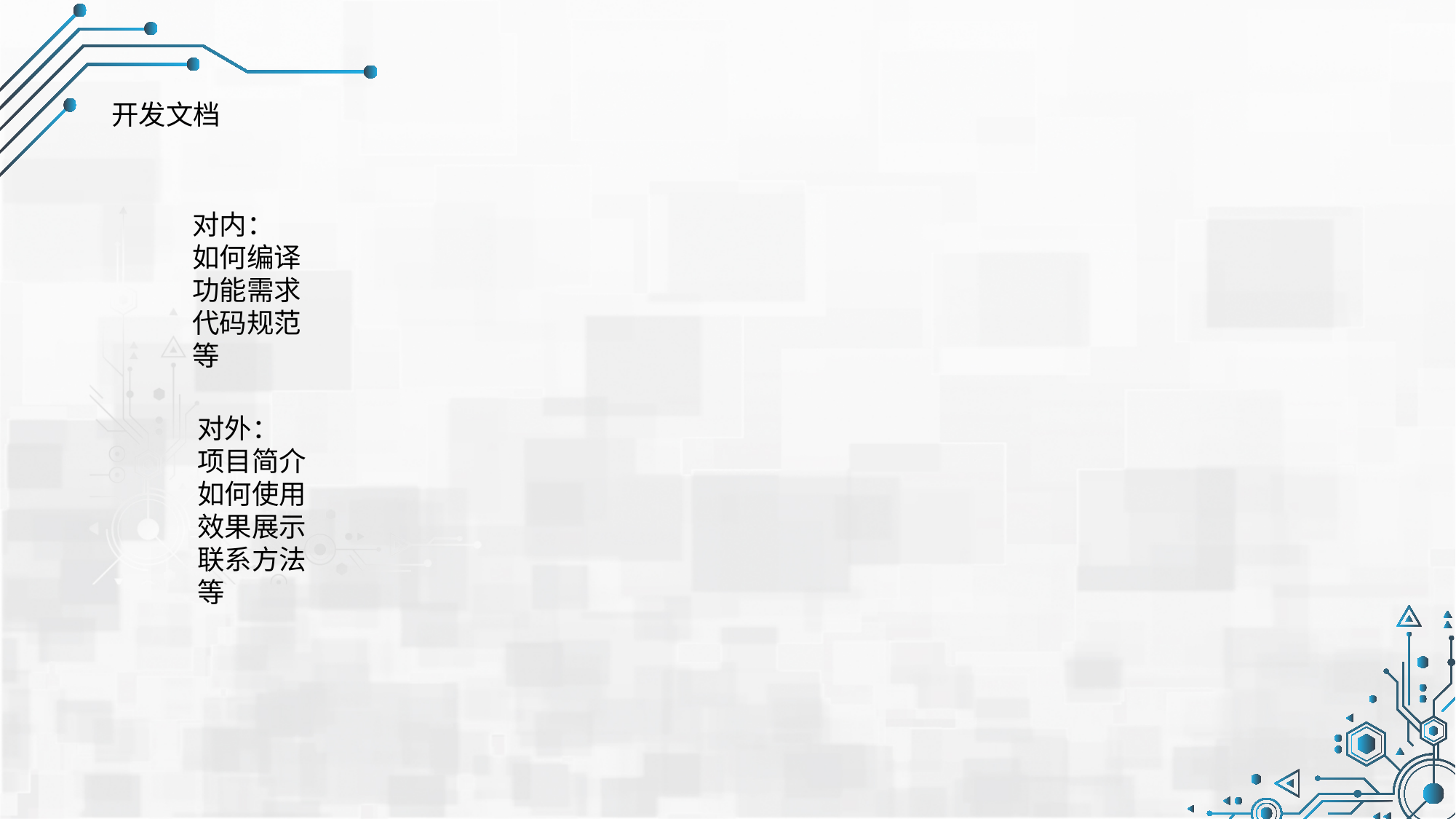

开发文档
对内：
如何编译
功能需求
代码规范
等
对外：
项目简介
如何使用
效果展示
联系方法
等